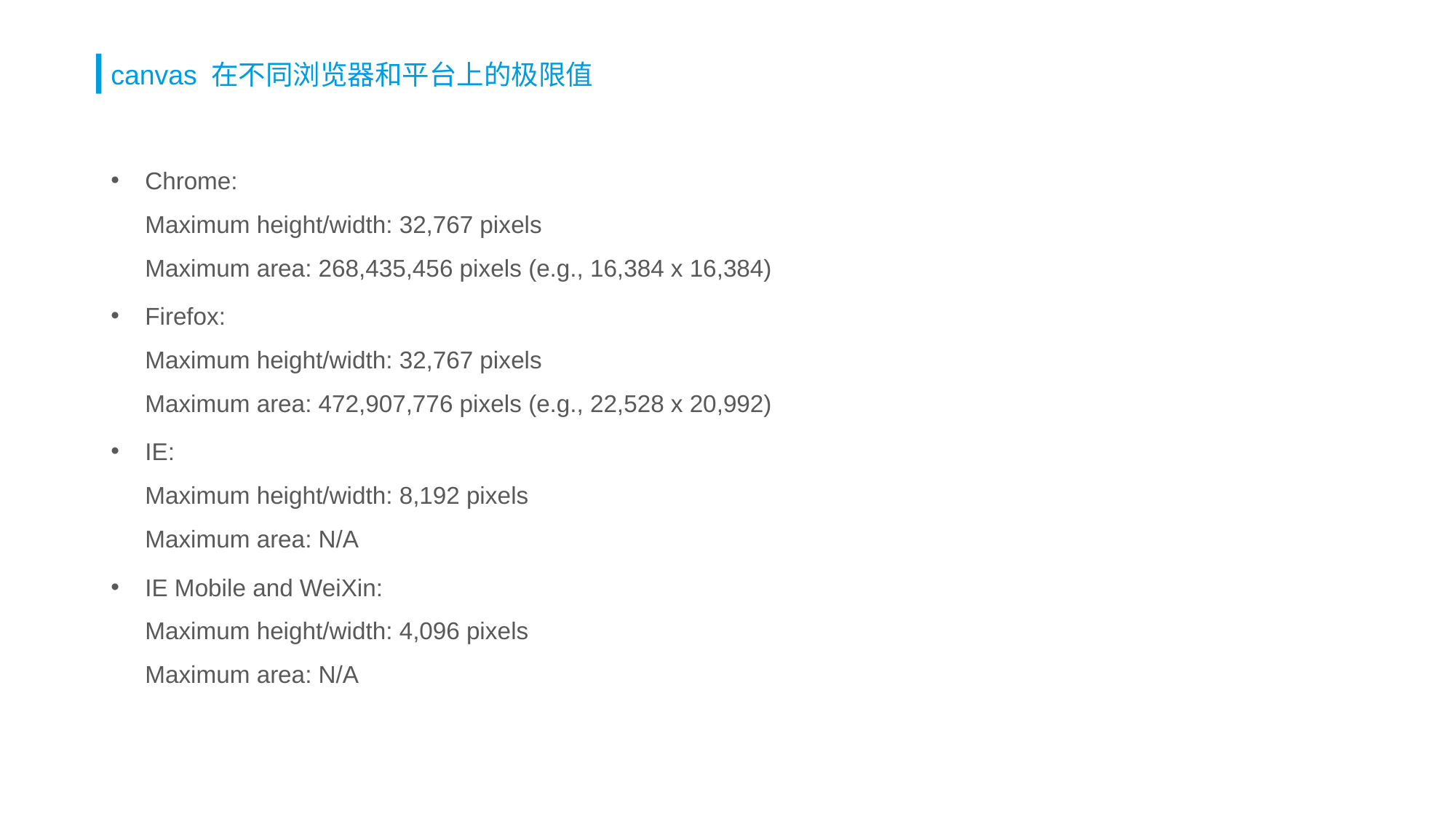

# canvas 在不同浏览器和平台上的极限值
Chrome:
Maximum height/width: 32,767 pixels
Maximum area: 268,435,456 pixels (e.g., 16,384 x 16,384)
Firefox:
Maximum height/width: 32,767 pixels
Maximum area: 472,907,776 pixels (e.g., 22,528 x 20,992)
IE:
Maximum height/width: 8,192 pixels
Maximum area: N/A
IE Mobile and WeiXin:
Maximum height/width: 4,096 pixels
Maximum area: N/A